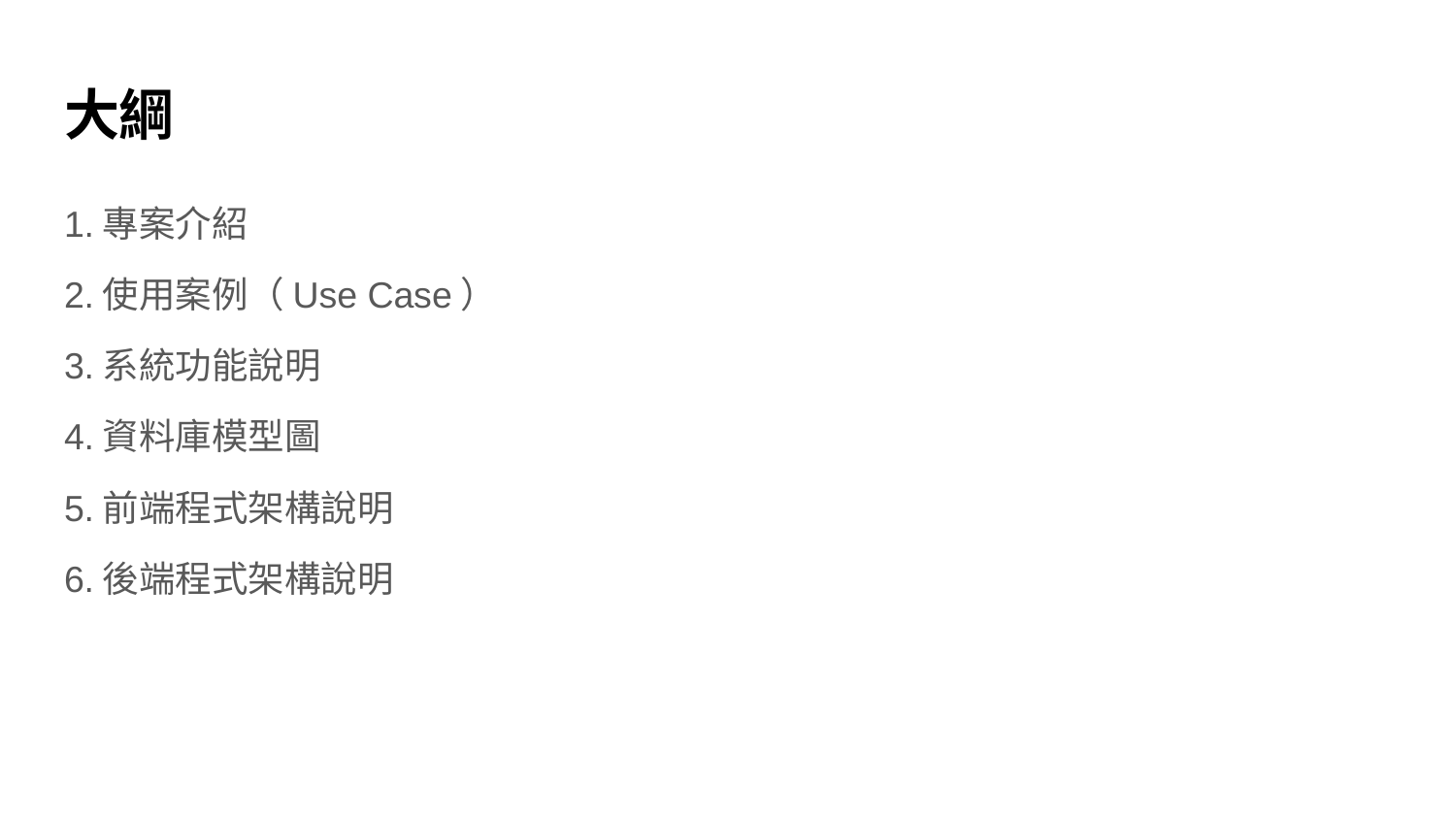

# 大綱
1.專案介紹
2.使用案例（Use Case）
3.系統功能說明
4.資料庫模型圖
5.前端程式架構說明
6.後端程式架構說明